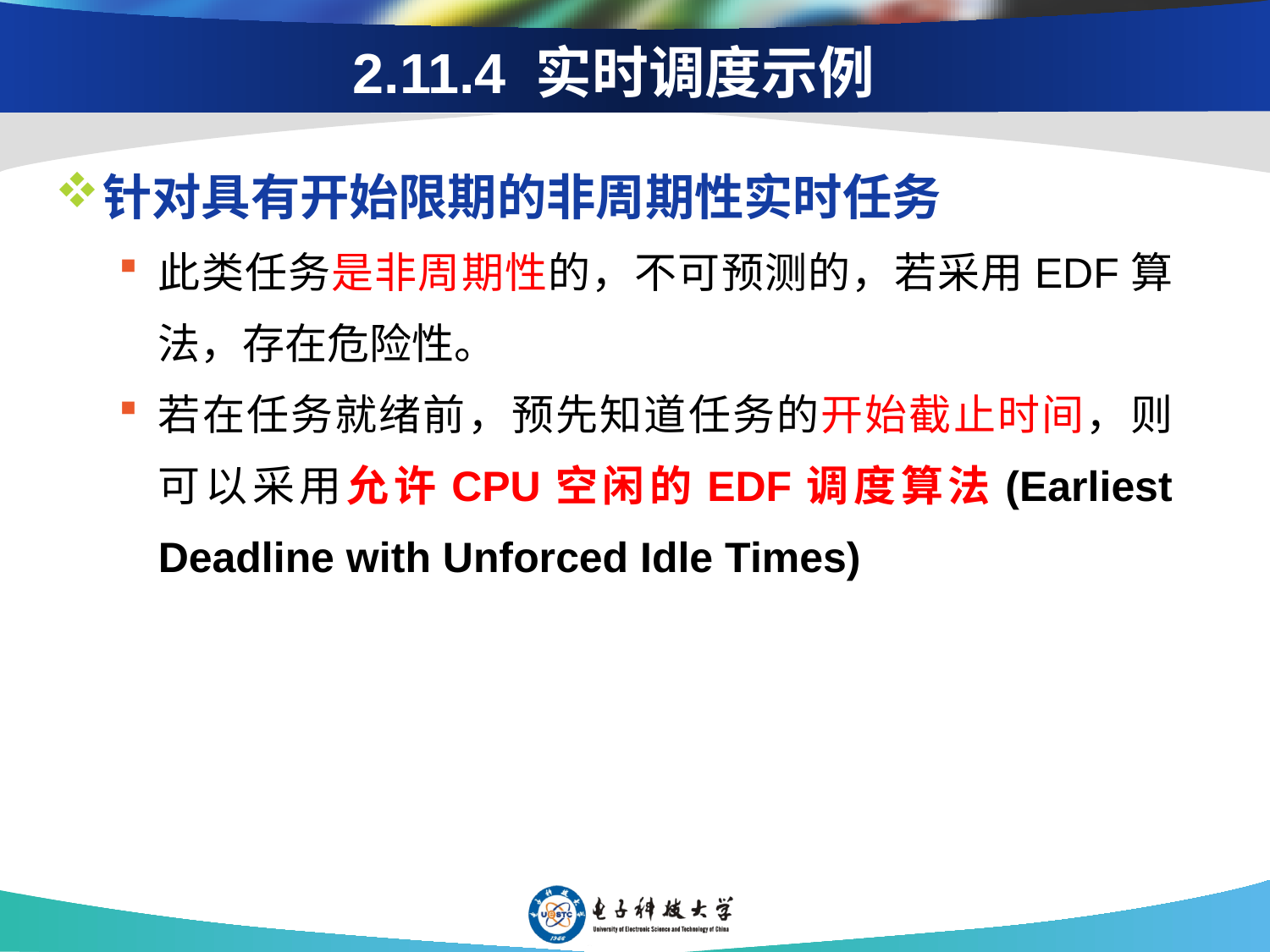

# 2.11.4 实时调度示例
针对具有开始限期的非周期性实时任务
此类任务是非周期性的，不可预测的，若采用EDF算法，存在危险性。
若在任务就绪前，预先知道任务的开始截止时间，则可以采用允许CPU空闲的EDF调度算法(Earliest Deadline with Unforced Idle Times)